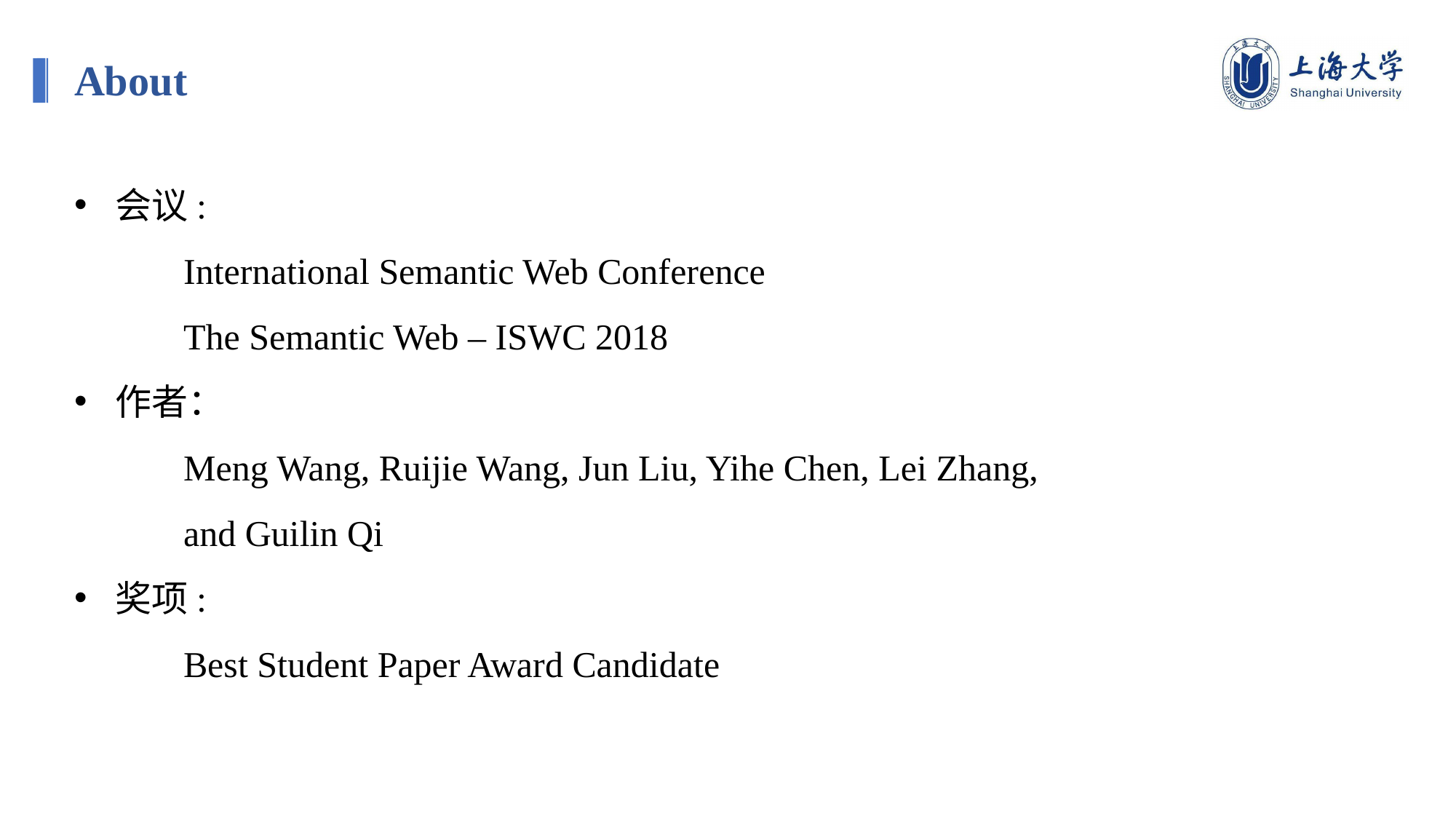

About
会议:
	International Semantic Web Conference
	The Semantic Web – ISWC 2018
作者：
	Meng Wang, Ruijie Wang, Jun Liu, Yihe Chen, Lei Zhang,
     	and Guilin Qi
奖项:
	Best Student Paper Award Candidate